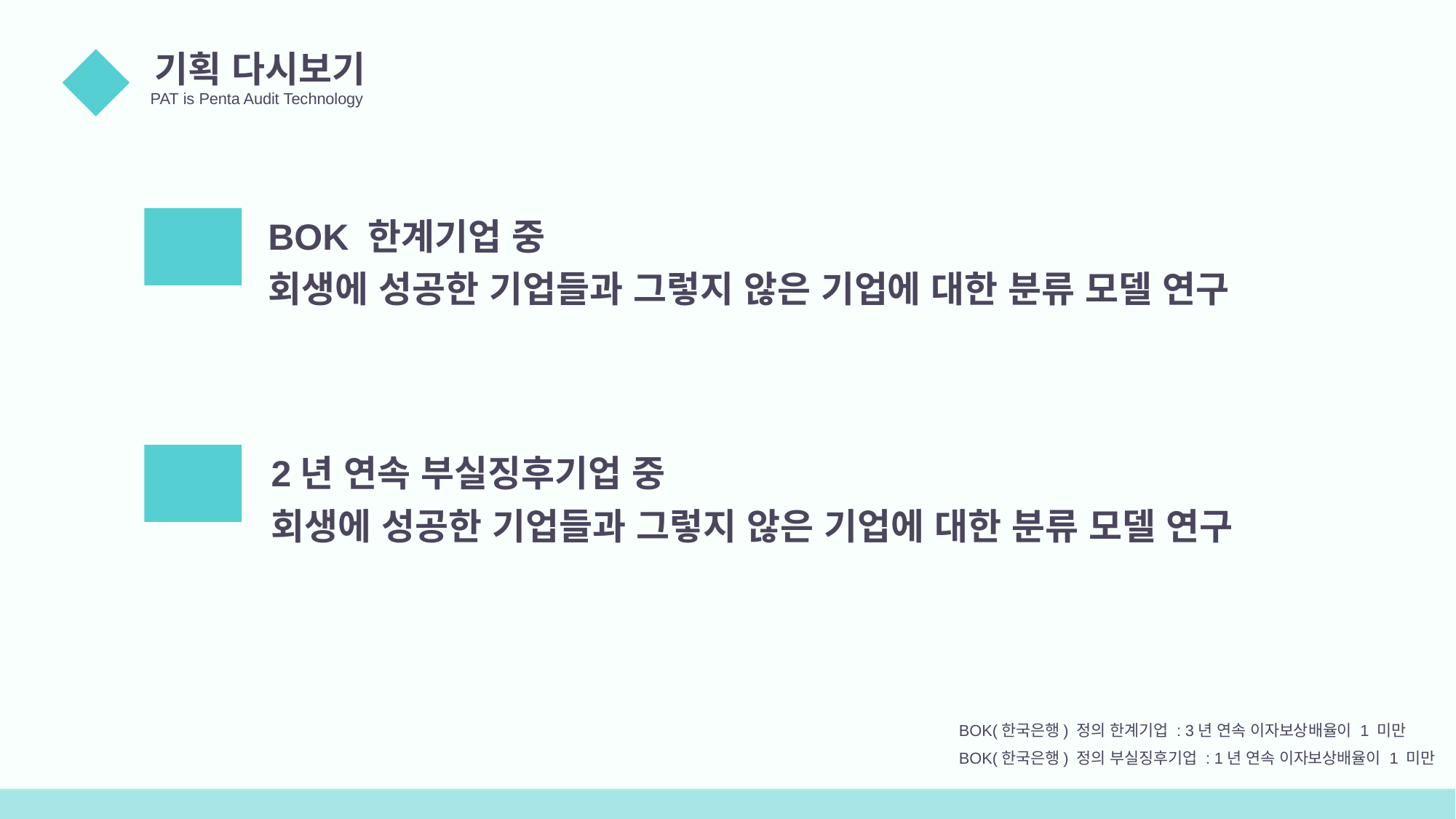

기획 다시보기
PAT is Penta Audit Technology

01
기존
BOK 한계기업 중
회생에 성공한 기업들과 그렇지 않은 기업에 대한 분류 모델 연구
변경
2년 연속 부실징후기업 중
회생에 성공한 기업들과 그렇지 않은 기업에 대한 분류 모델 연구
BOK(한국은행) 정의 한계기업 : 3년 연속 이자보상배율이 1 미만
BOK(한국은행) 정의 부실징후기업 : 1년 연속 이자보상배율이 1 미만